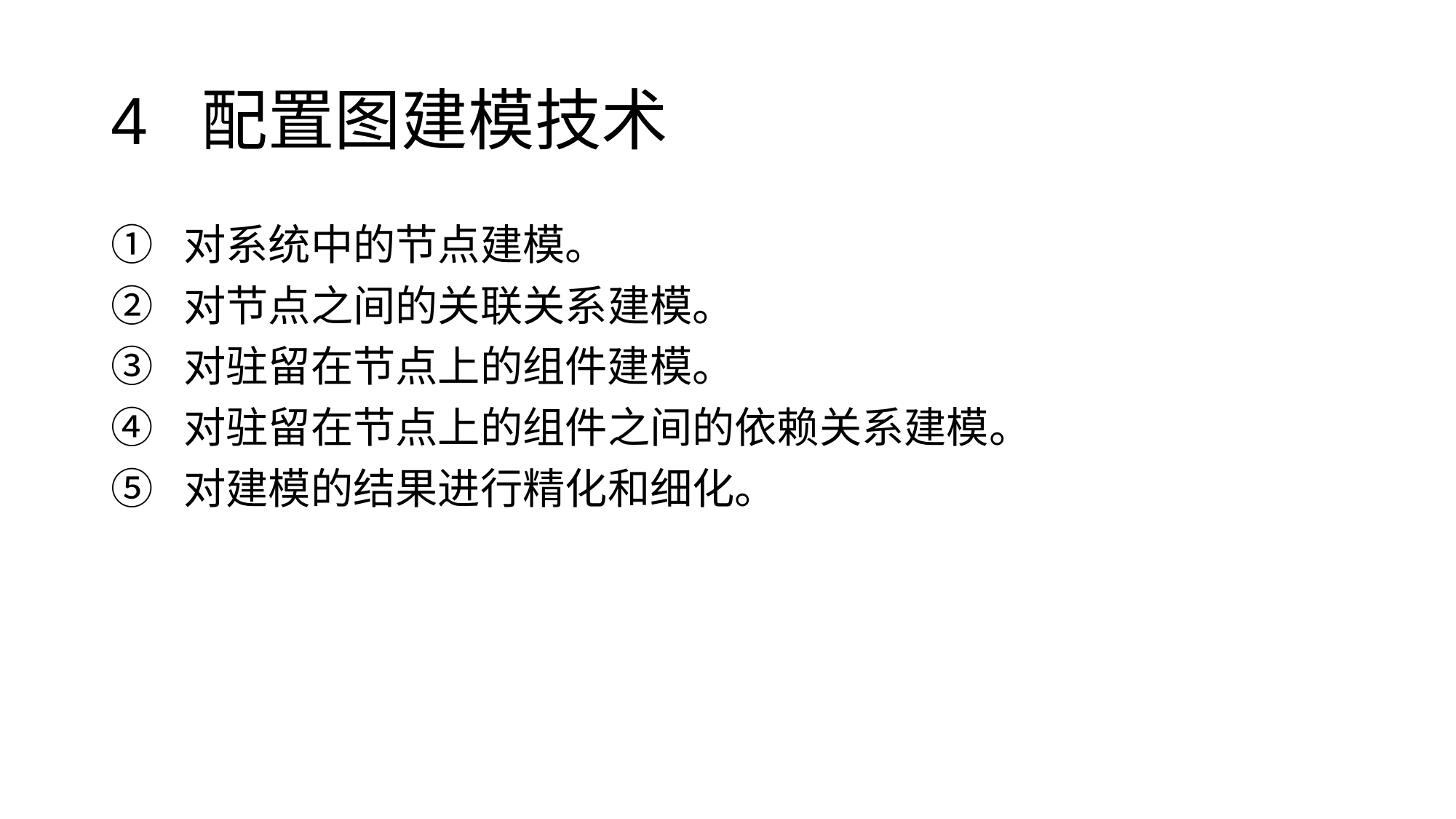

# 4  配置图建模技术
对系统中的节点建模。
对节点之间的关联关系建模。
对驻留在节点上的组件建模。
对驻留在节点上的组件之间的依赖关系建模。
对建模的结果进行精化和细化。